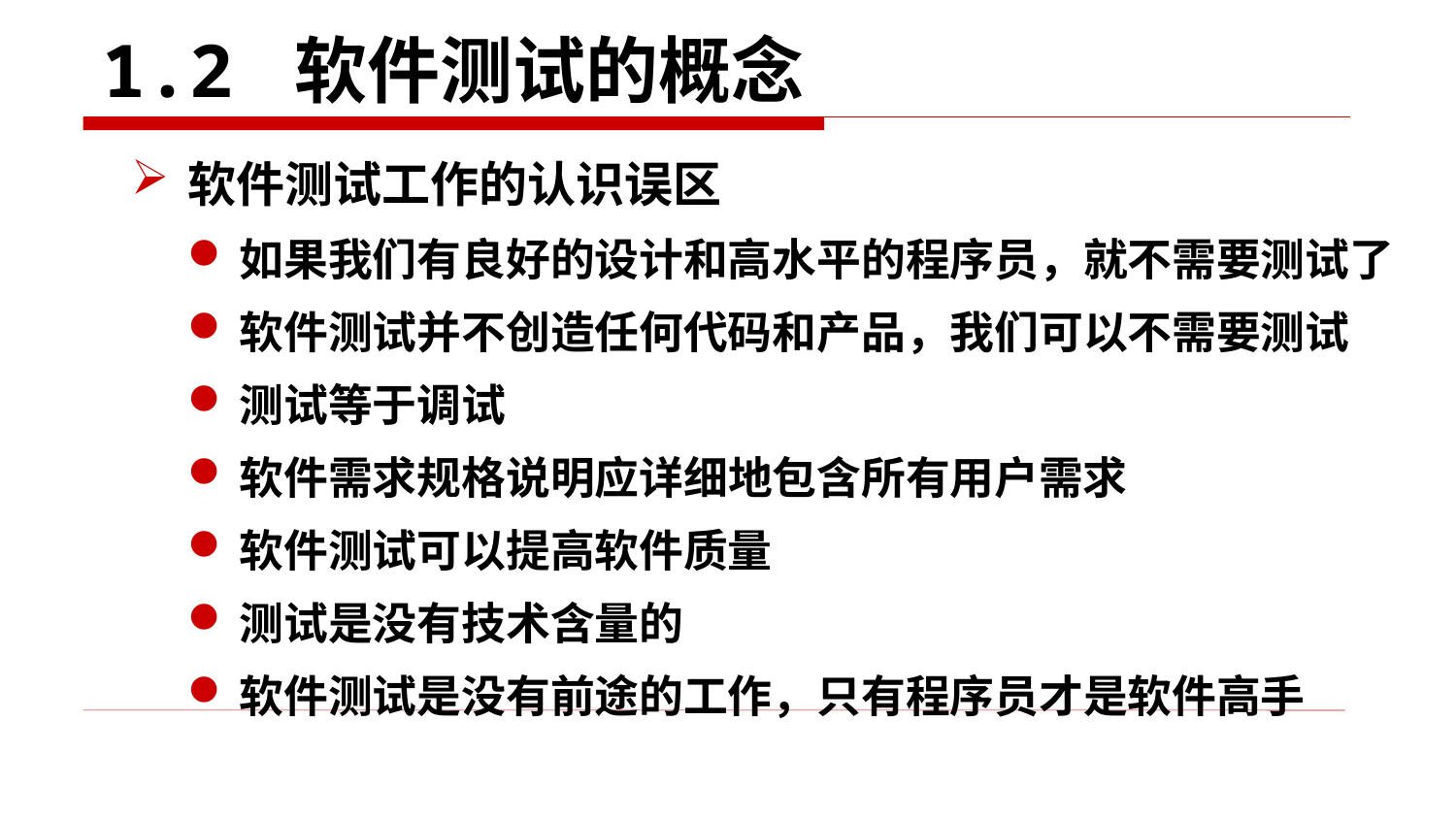

# 1.2 软件测试的概念
软件测试工作的认识误区
如果我们有良好的设计和高水平的程序员，就不需要测试了
软件测试并不创造任何代码和产品，我们可以不需要测试
测试等于调试
软件需求规格说明应详细地包含所有用户需求
软件测试可以提高软件质量
测试是没有技术含量的
软件测试是没有前途的工作，只有程序员才是软件高手